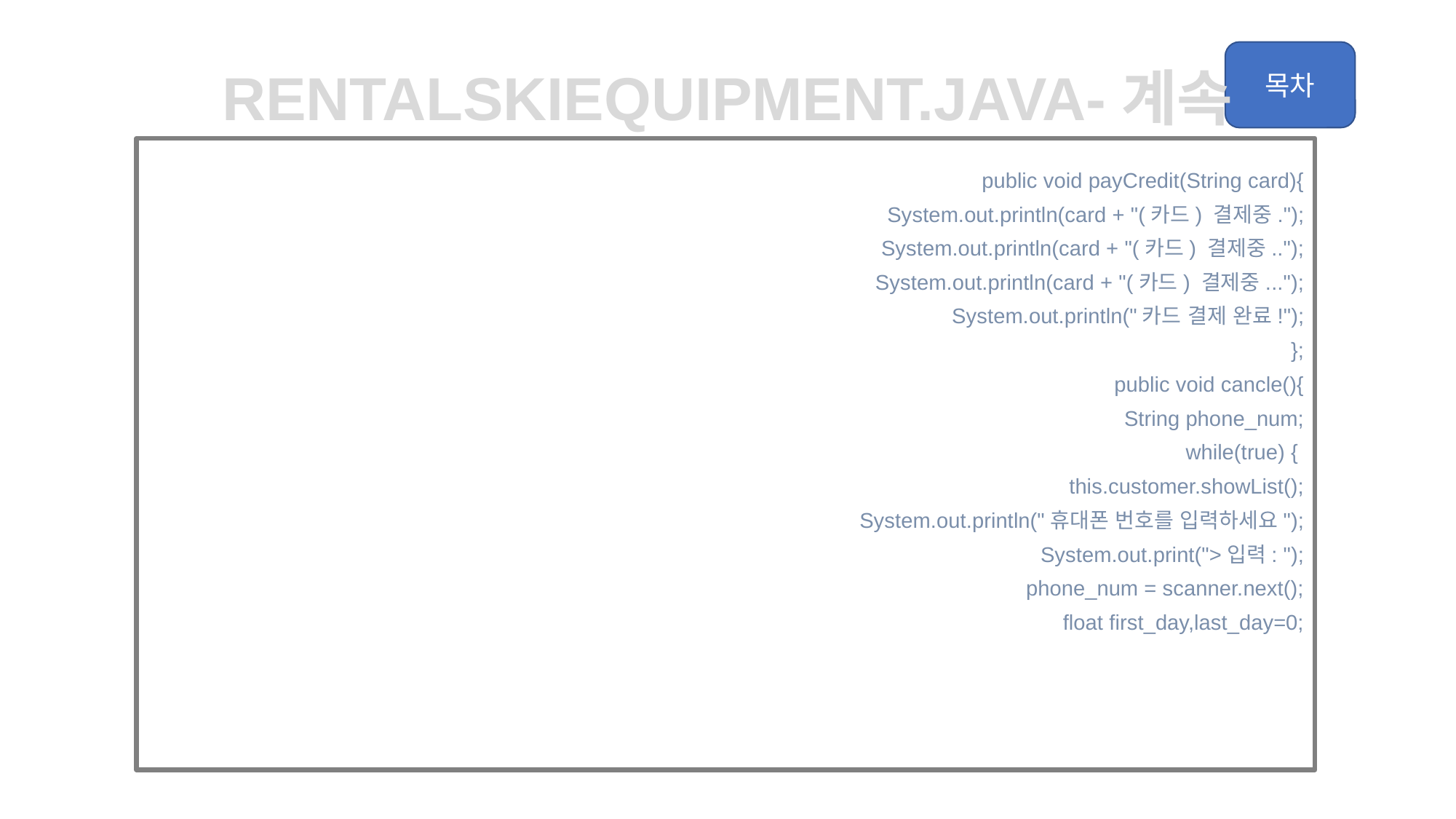

rentalskiequipment.java-계속

	public void payCredit(String card){
		System.out.println(card + "(카드) 결제중.");
		System.out.println(card + "(카드) 결제중..");
		System.out.println(card + "(카드) 결제중...");
		System.out.println("카드 결제 완료!");
	};
	public void cancle(){
		String phone_num;
		while(true) {
			this.customer.showList();
			System.out.println("휴대폰 번호를 입력하세요");
			System.out.print(">입력: ");
			phone_num = scanner.next();
			float first_day,last_day=0;